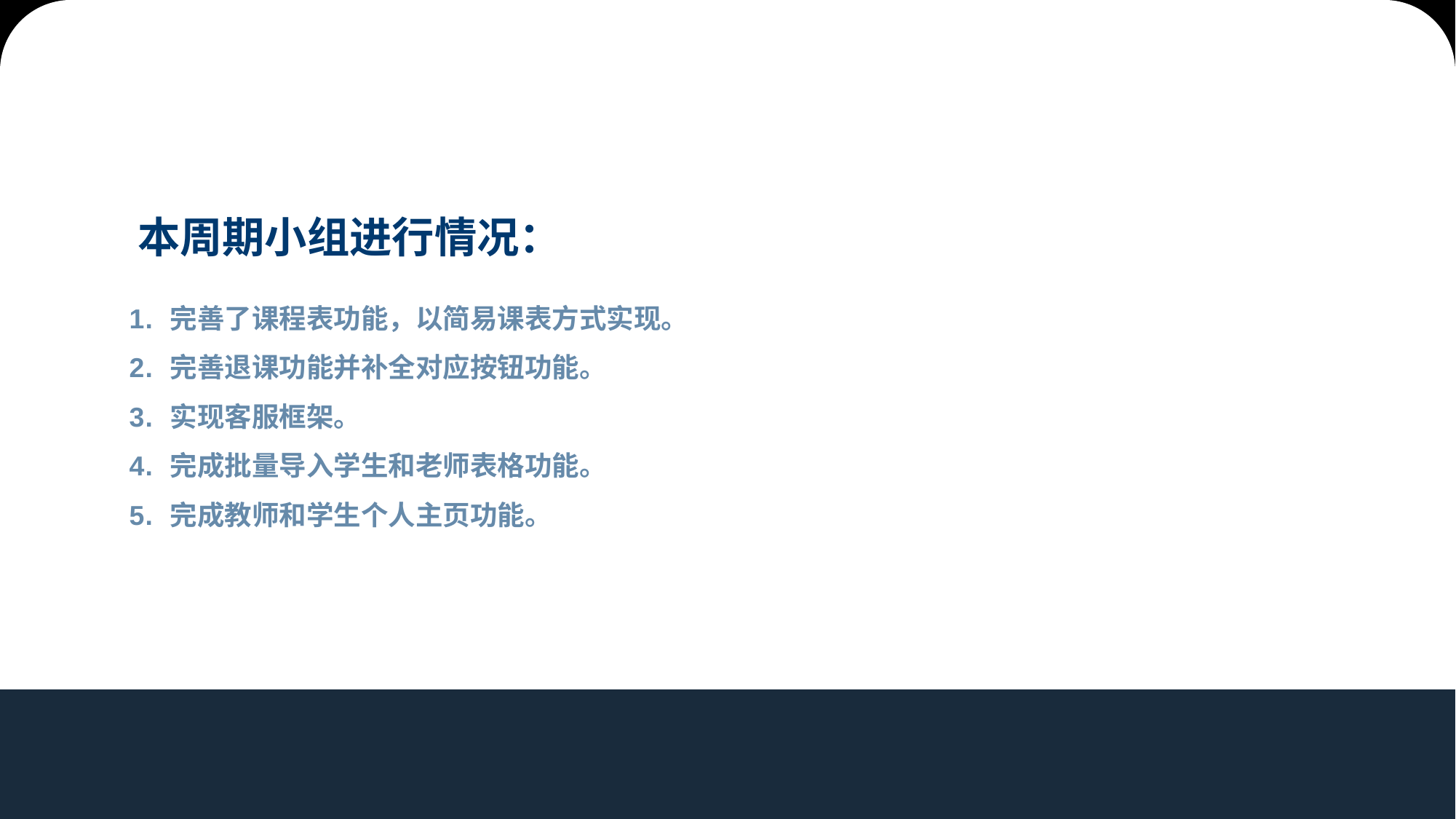

本周期小组进行情况：
完善了课程表功能，以简易课表方式实现。
完善退课功能并补全对应按钮功能。
实现客服框架。
完成批量导入学生和老师表格功能。
完成教师和学生个人主页功能。